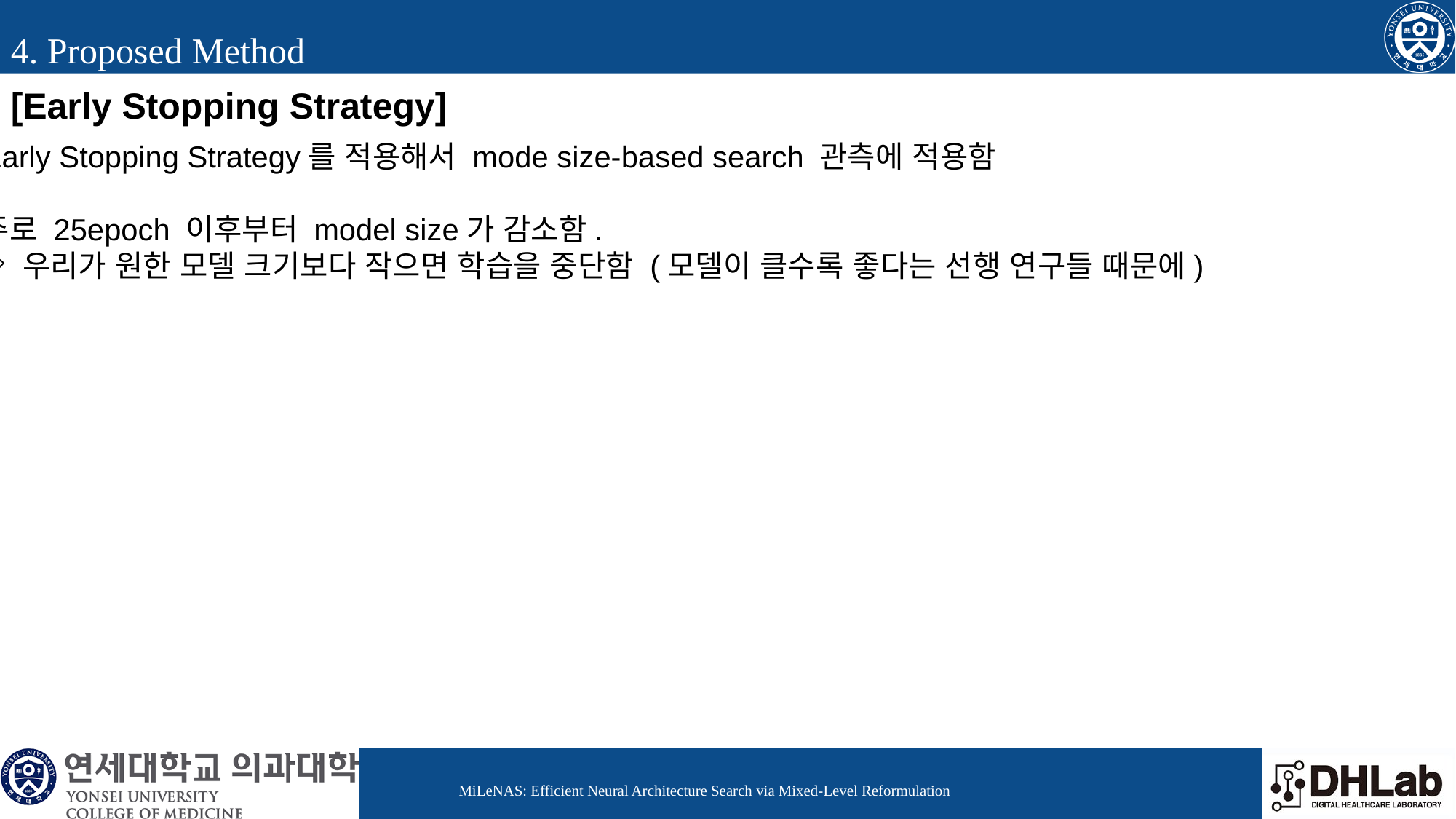

4. Proposed Method
[Early Stopping Strategy]
Early Stopping Strategy를 적용해서 mode size-based search 관측에 적용함

주로 25epoch 이후부터 model size가 감소함.
우리가 원한 모델 크기보다 작으면 학습을 중단함 (모델이 클수록 좋다는 선행 연구들 때문에)